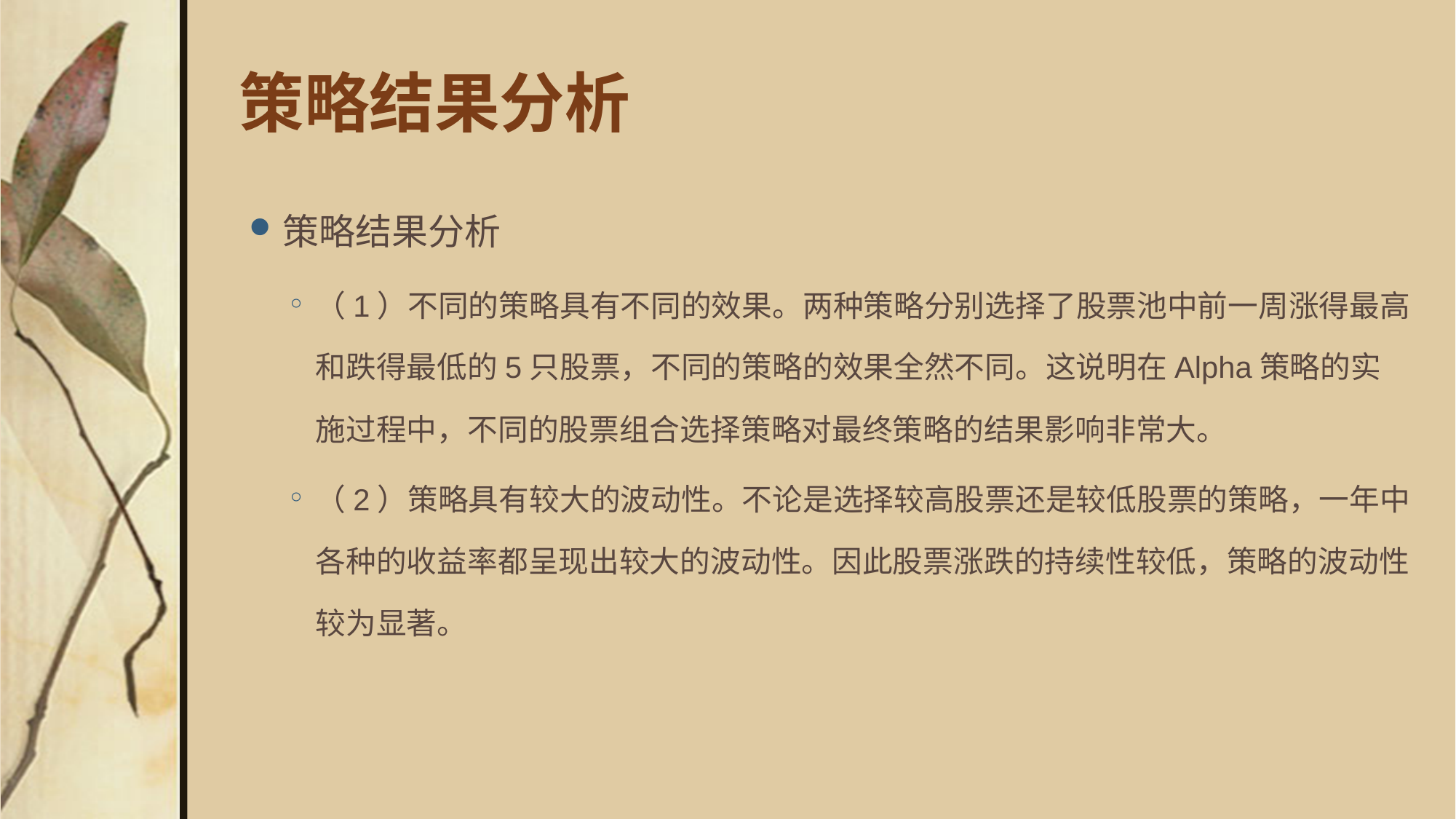

# 策略结果分析
策略结果分析
（1）不同的策略具有不同的效果。两种策略分别选择了股票池中前一周涨得最高和跌得最低的5只股票，不同的策略的效果全然不同。这说明在Alpha策略的实施过程中，不同的股票组合选择策略对最终策略的结果影响非常大。
（2）策略具有较大的波动性。不论是选择较高股票还是较低股票的策略，一年中各种的收益率都呈现出较大的波动性。因此股票涨跌的持续性较低，策略的波动性较为显著。